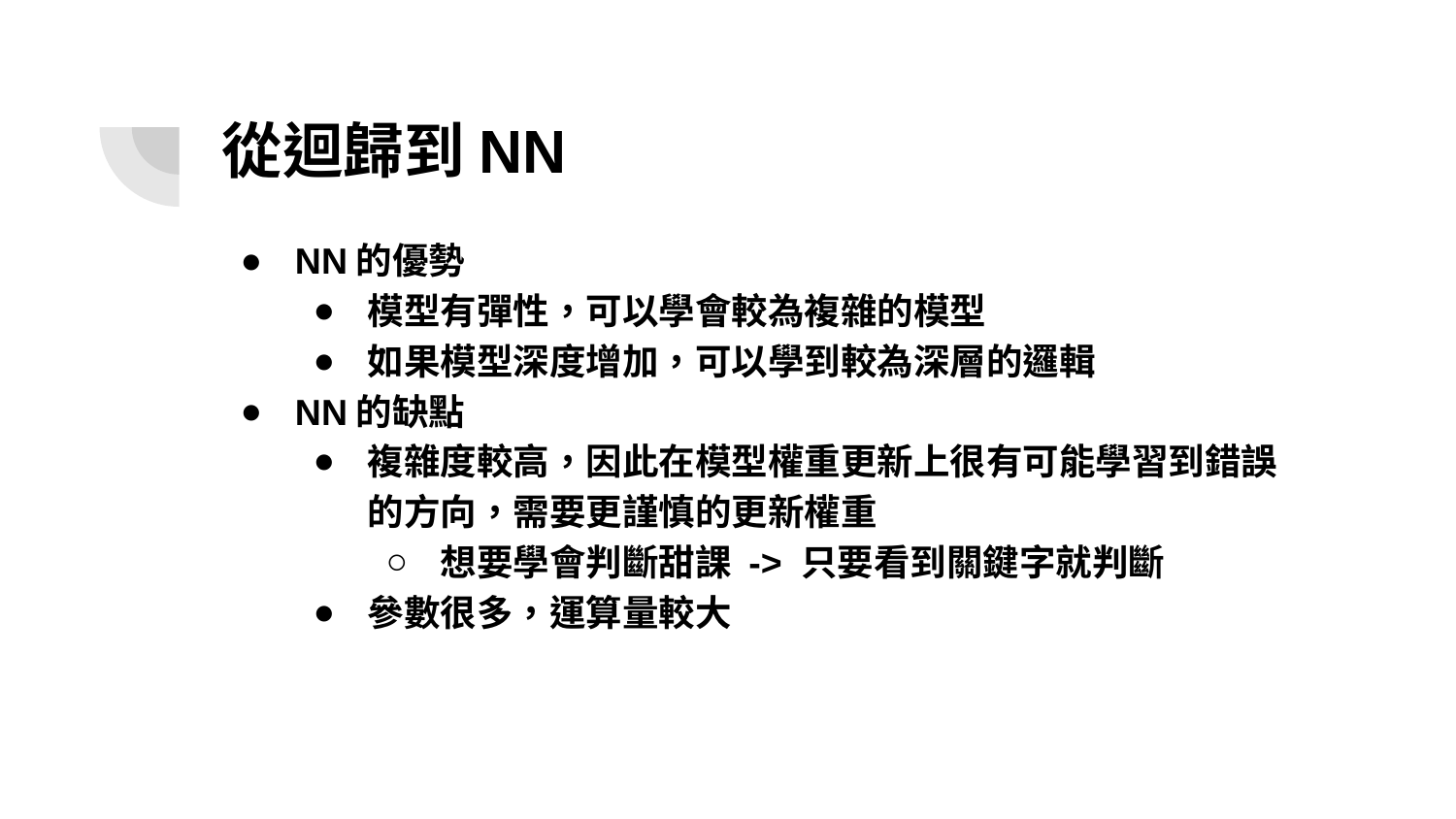

# 從迴歸到NN
NN的優勢
模型有彈性，可以學會較為複雜的模型
如果模型深度增加，可以學到較為深層的邏輯
NN的缺點
複雜度較高，因此在模型權重更新上很有可能學習到錯誤的方向，需要更謹慎的更新權重
想要學會判斷甜課 -> 只要看到關鍵字就判斷
參數很多，運算量較大